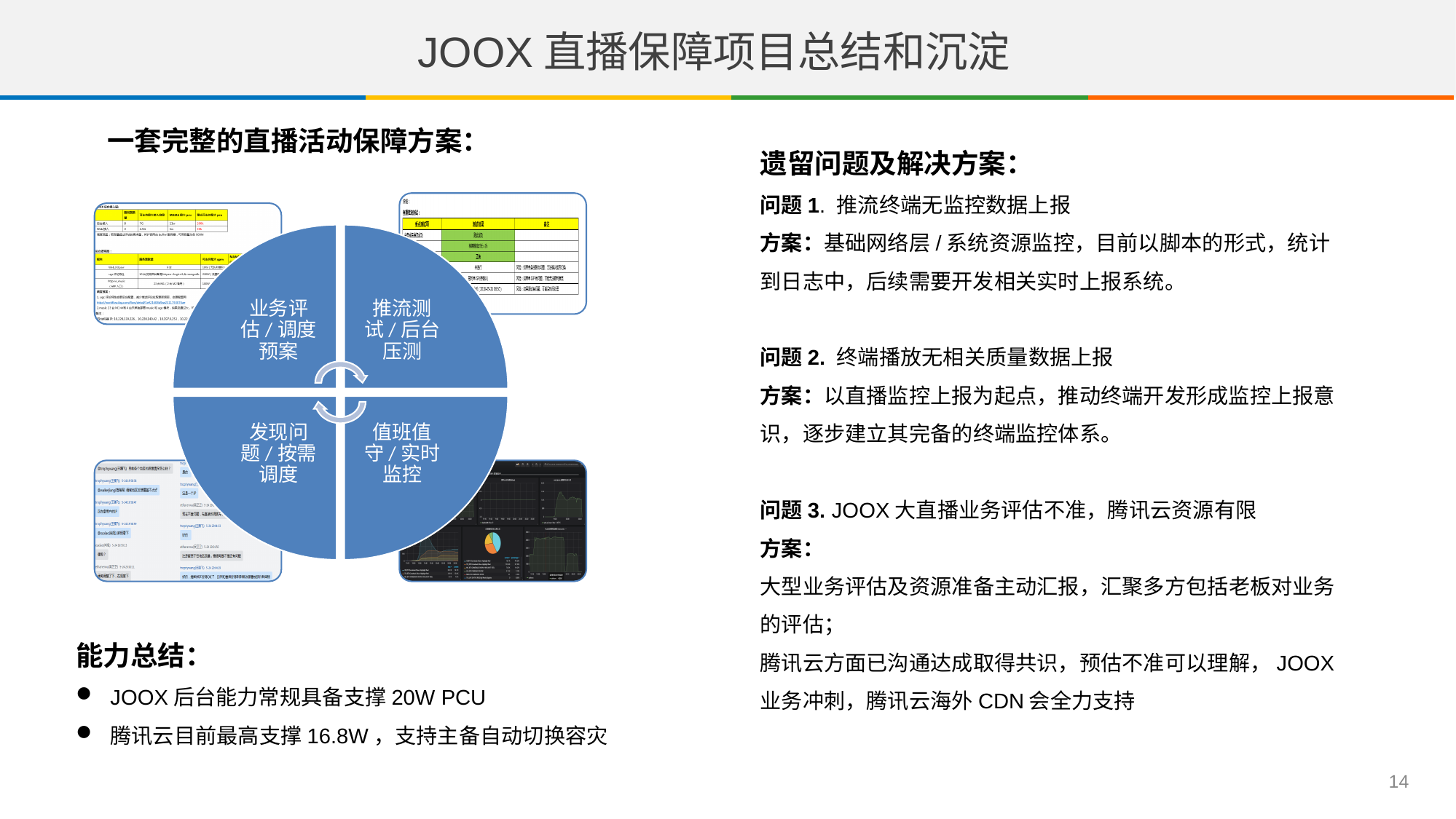

JOOX直播保障项目总结和沉淀
一套完整的直播活动保障方案：
遗留问题及解决方案：
问题1. 推流终端无监控数据上报
方案：基础网络层/系统资源监控，目前以脚本的形式，统计到日志中，后续需要开发相关实时上报系统。

问题2. 终端播放无相关质量数据上报
方案：以直播监控上报为起点，推动终端开发形成监控上报意识，逐步建立其完备的终端监控体系。

问题3. JOOX大直播业务评估不准，腾讯云资源有限
方案：
大型业务评估及资源准备主动汇报，汇聚多方包括老板对业务的评估；
腾讯云方面已沟通达成取得共识，预估不准可以理解，JOOX业务冲刺，腾讯云海外CDN会全力支持

业务评估/调度预案
推流测试/后台压测
值班值守/实时监控
发现问题/按需调度
能力总结：
JOOX后台能力常规具备支撑20W PCU
腾讯云目前最高支撑16.8W，支持主备自动切换容灾
14